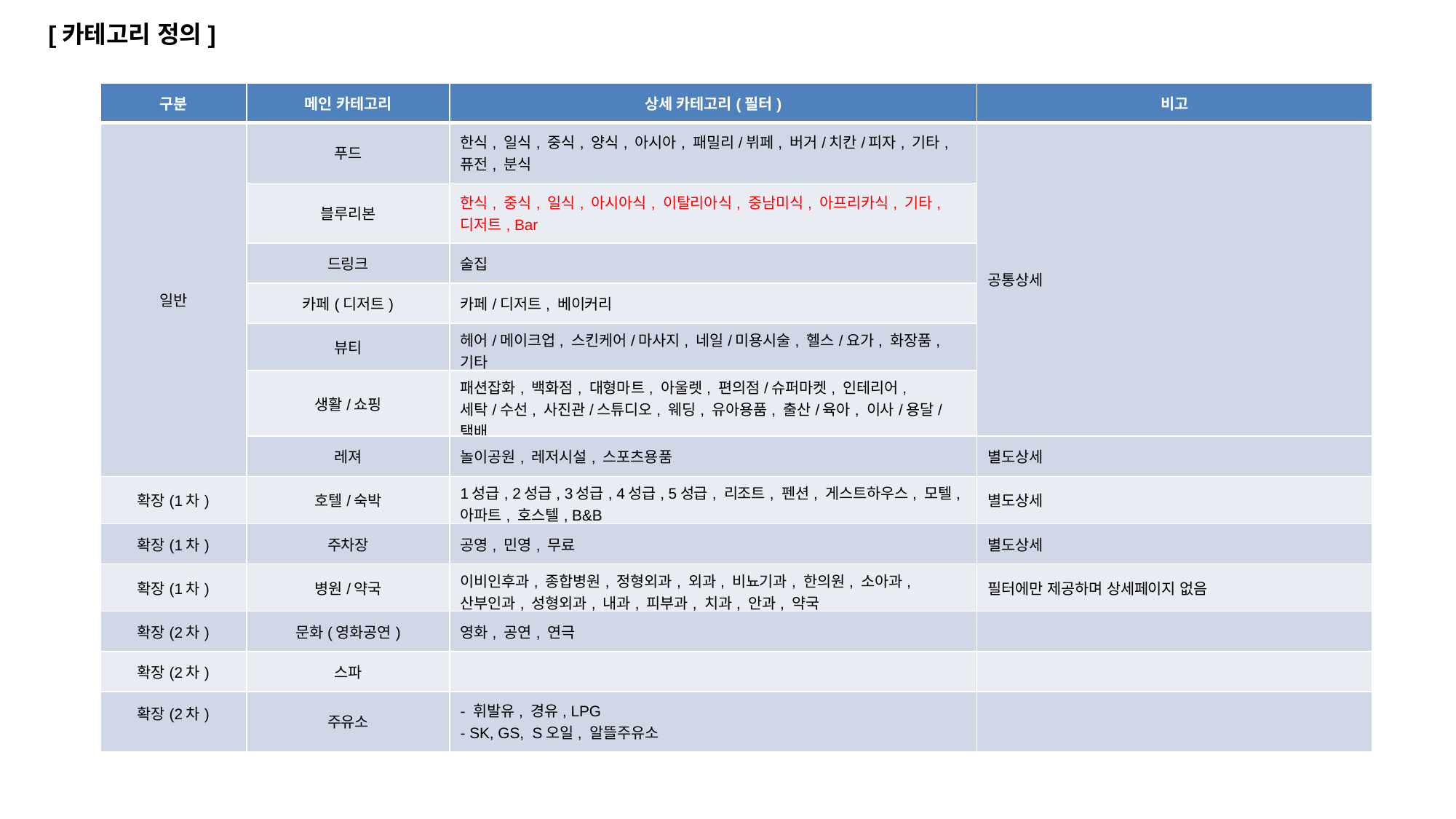

[카테고리 정의]
| 구분 | 메인 카테고리 | 상세 카테고리(필터) | 비고 |
| --- | --- | --- | --- |
| 일반 | 푸드 | 한식, 일식, 중식, 양식, 아시아, 패밀리/뷔페, 버거/치칸/피자, 기타, 퓨전, 분식 | 공통상세 |
|  | 블루리본 | 한식, 중식, 일식, 아시아식, 이탈리아식, 중남미식, 아프리카식, 기타, 디저트, Bar |  |
|  | 드링크 | 술집 |  |
|  | 카페(디저트) | 카페/디저트, 베이커리 |  |
|  | 뷰티 | 헤어/메이크업, 스킨케어/마사지, 네일/미용시술, 헬스/요가, 화장품, 기타 |  |
|  | 생활/쇼핑 | 패션잡화, 백화점, 대형마트, 아울렛, 편의점/슈퍼마켓, 인테리어, 세탁/수선, 사진관/스튜디오, 웨딩, 유아용품, 출산/육아, 이사/용달/택배 |  |
|  | 레져 | 놀이공원, 레저시설, 스포츠용품 | 별도상세 |
| 확장(1차) | 호텔/숙박 | 1성급, 2성급, 3성급, 4성급, 5성급, 리조트, 펜션, 게스트하우스, 모텔, 아파트, 호스텔, B&B | 별도상세 |
| 확장(1차) | 주차장 | 공영, 민영, 무료 | 별도상세 |
| 확장(1차) | 병원/약국 | 이비인후과, 종합병원, 정형외과, 외과, 비뇨기과, 한의원, 소아과, 산부인과, 성형외과, 내과, 피부과, 치과, 안과, 약국 | 필터에만 제공하며 상세페이지 없음 |
| 확장(2차) | 문화(영화공연) | 영화, 공연, 연극 |  |
| 확장(2차) | 스파 |  |  |
| 확장(2차) | 주유소 | - 휘발유, 경유, LPG - SK, GS, S오일, 알뜰주유소 |  |